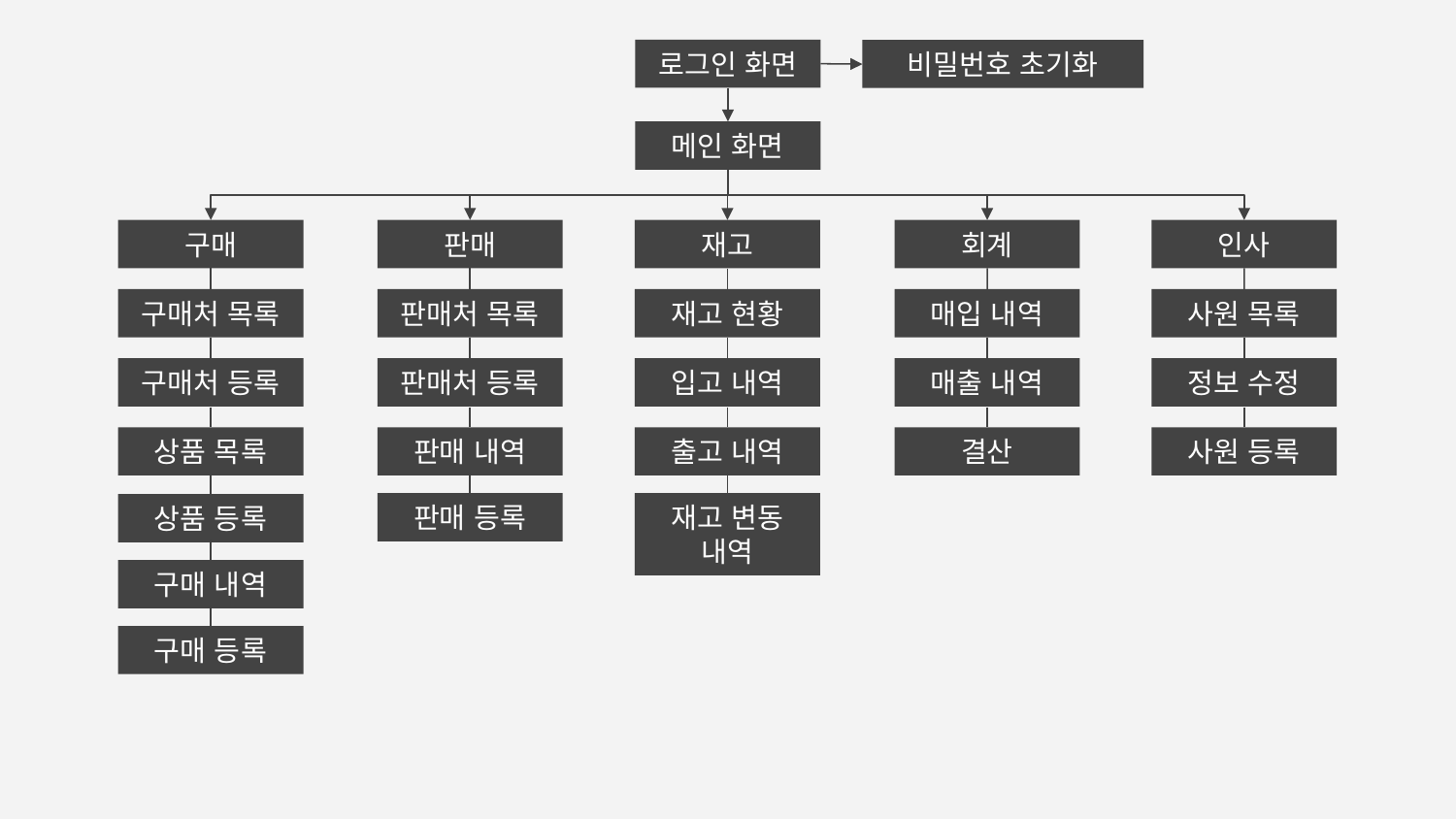

로그인 화면
비밀번호 초기화
메인 화면
구매
판매
재고
회계
인사
구매처 목록
판매처 목록
재고 현황
매입 내역
사원 목록
구매처 등록
판매처 등록
입고 내역
매출 내역
정보 수정
상품 목록
판매 내역
출고 내역
결산
사원 등록
판매 등록
재고 변동 내역
상품 등록
구매 내역
구매 등록